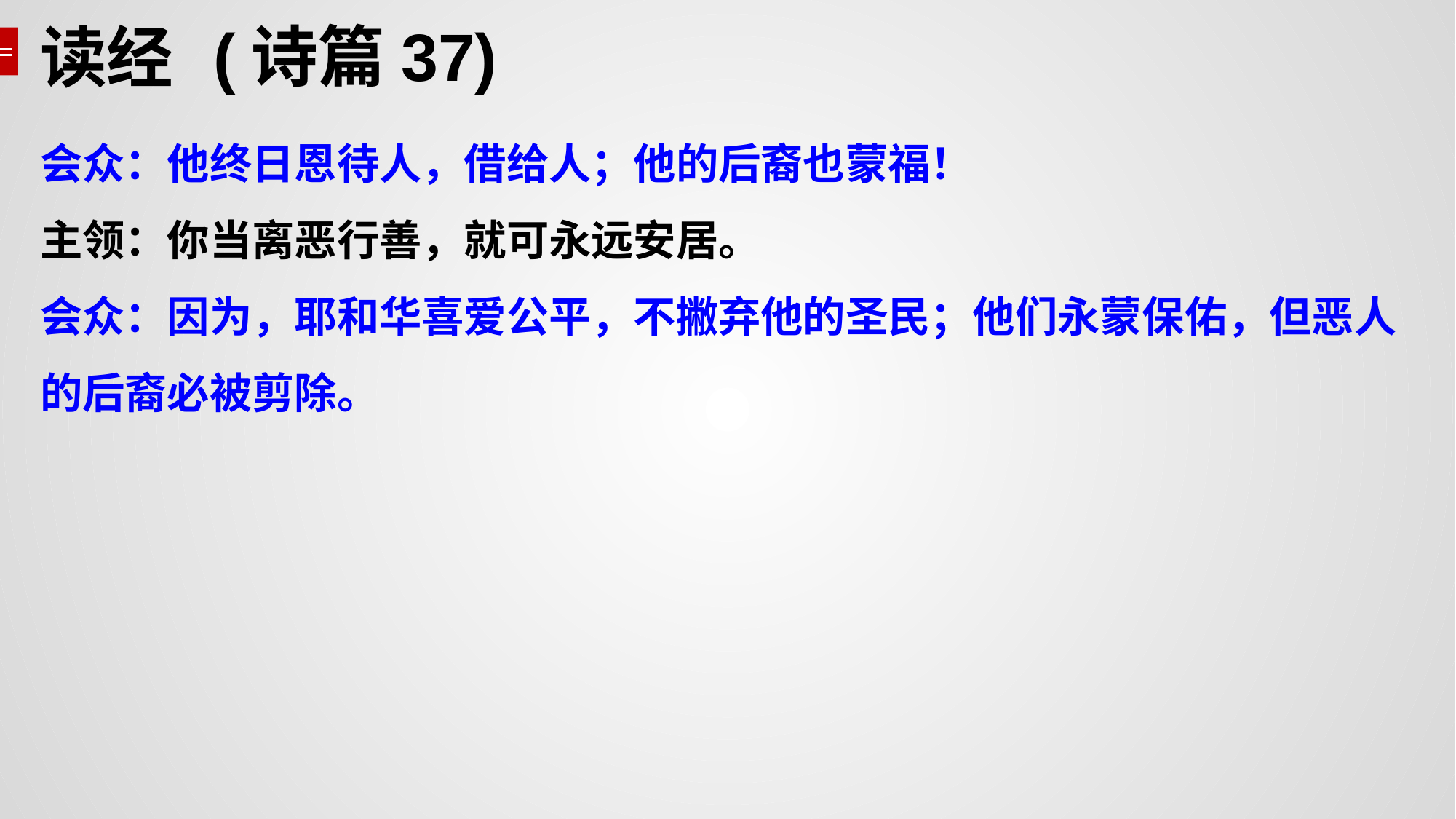

(诗篇37)
会众：他终日恩待人，借给人；他的后裔也蒙福！
主领：你当离恶行善，就可永远安居。
会众：因为，耶和华喜爱公平，不撇弃他的圣民；他们永蒙保佑，但恶人的后裔必被剪除。